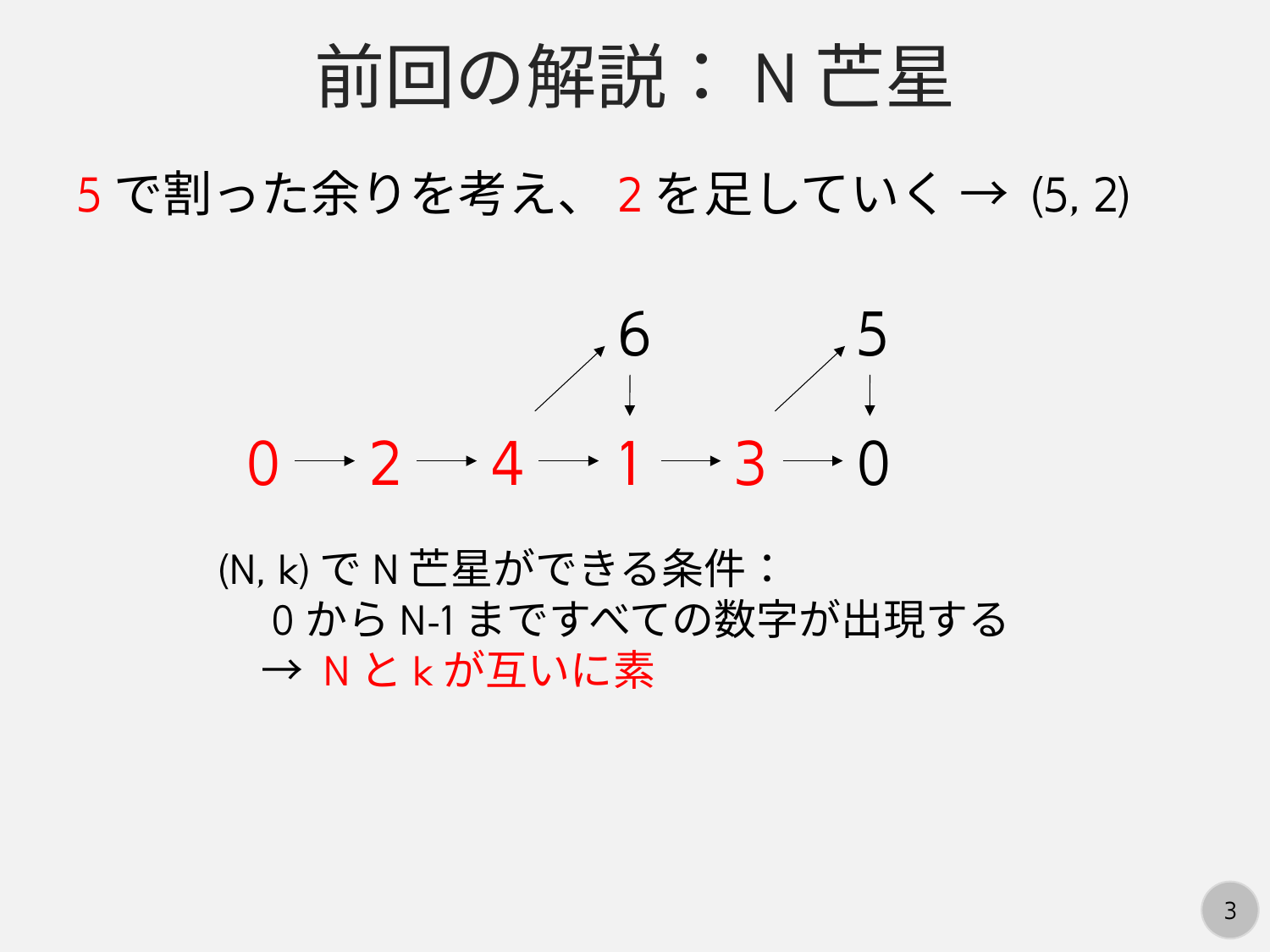

前回の解説：N芒星
5で割った余りを考え、2を足していく → (5, 2)
6
5
0
2
4
1
3
0
(N, k)でN芒星ができる条件：
　0からN-1まですべての数字が出現する
　→ Nとkが互いに素